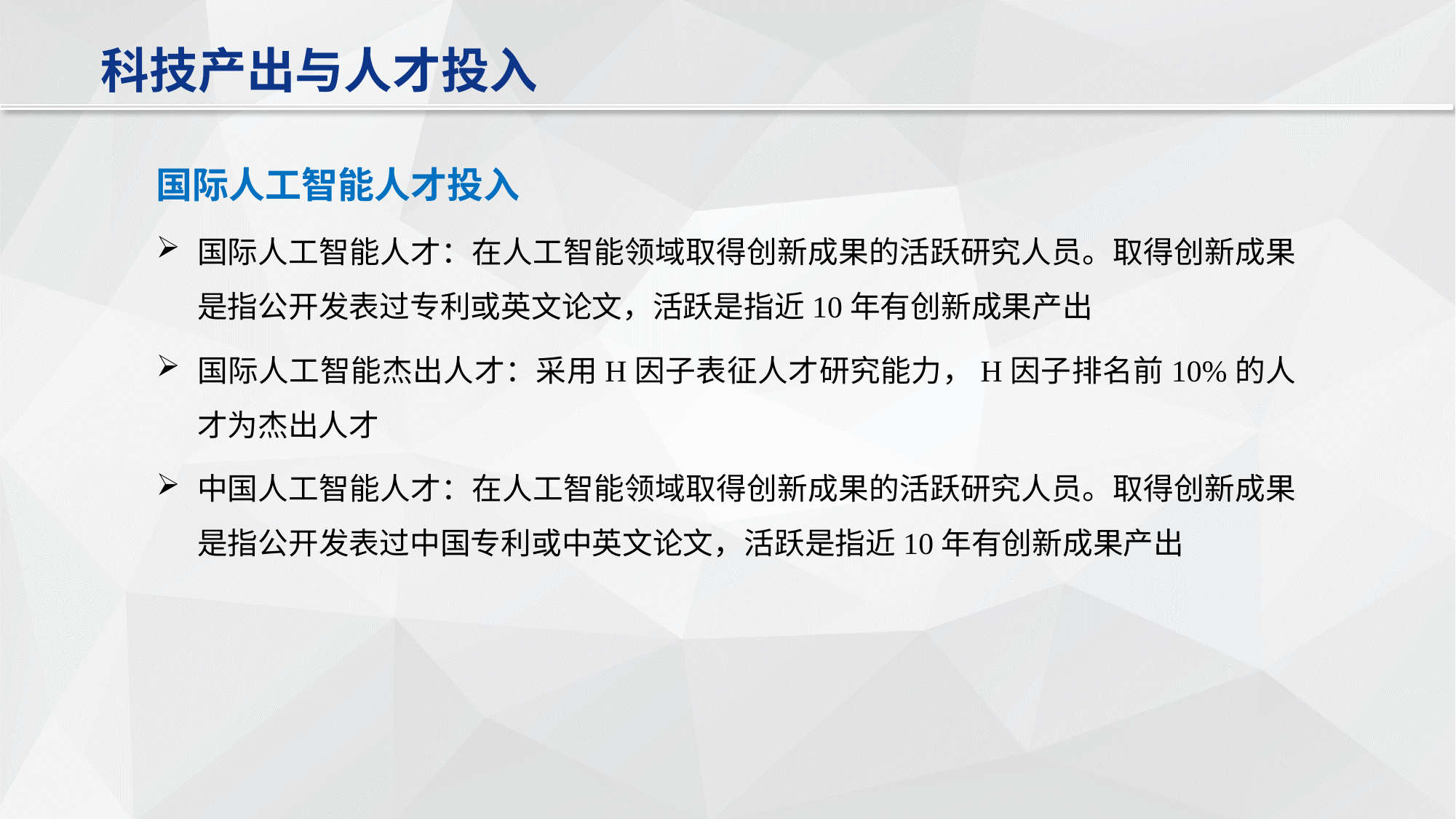

科技产出与人才投入

国际人工智能人才投入
国际人工智能人才：在人工智能领域取得创新成果的活跃研究人员。取得创新成果是指公开发表过专利或英文论文，活跃是指近10年有创新成果产出
国际人工智能杰出人才：采用H因子表征人才研究能力，H因子排名前10%的人才为杰出人才
中国人工智能人才：在人工智能领域取得创新成果的活跃研究人员。取得创新成果是指公开发表过中国专利或中英文论文，活跃是指近10年有创新成果产出

35